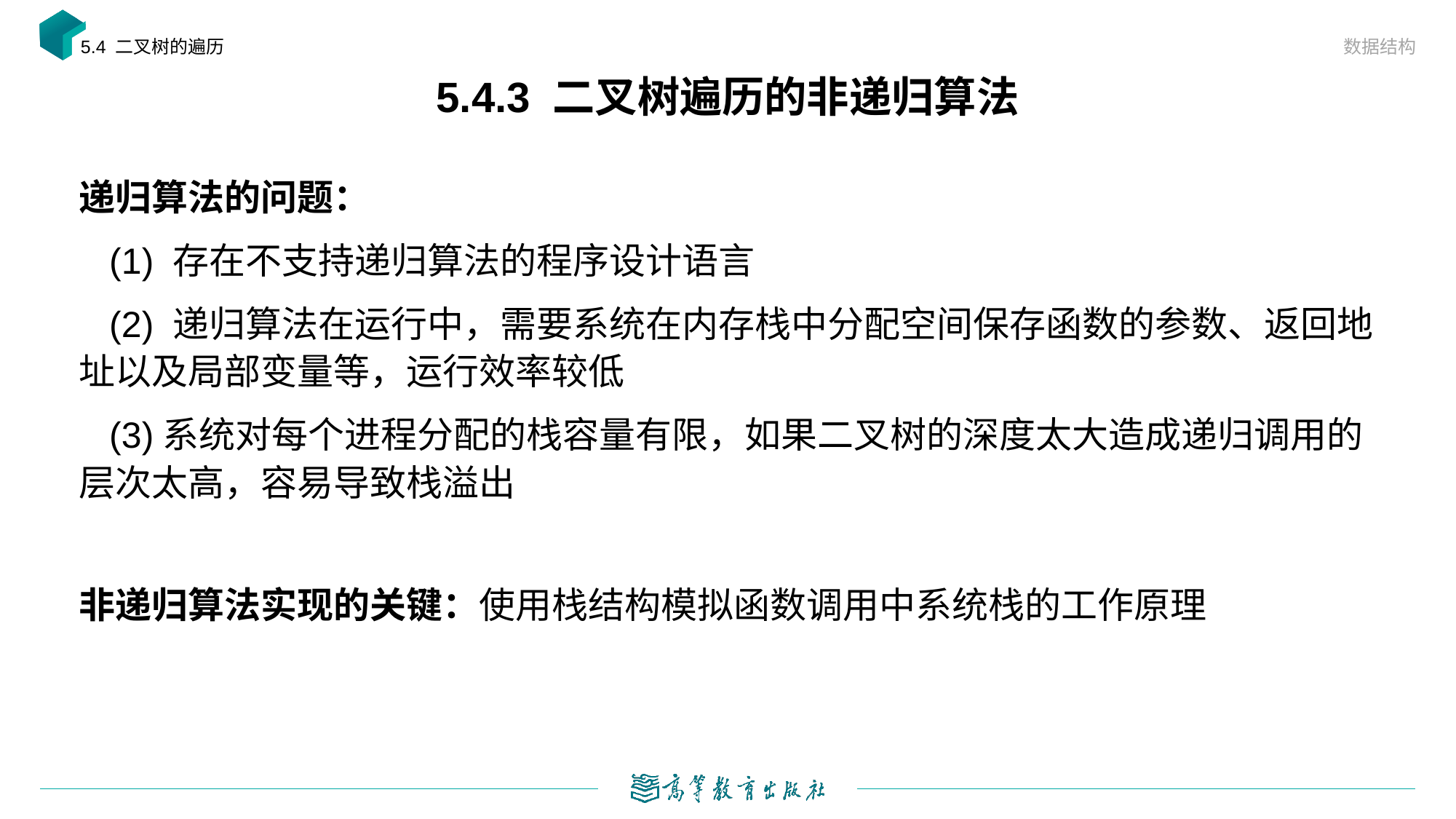

数据结构
5.4 二叉树的遍历
# 5.4.3 二叉树遍历的非递归算法
递归算法的问题：
   (1) 存在不支持递归算法的程序设计语言
   (2) 递归算法在运行中，需要系统在内存栈中分配空间保存函数的参数、返回地址以及局部变量等，运行效率较低
   (3)系统对每个进程分配的栈容量有限，如果二叉树的深度太大造成递归调用的层次太高，容易导致栈溢出

非递归算法实现的关键：使用栈结构模拟函数调用中系统栈的工作原理